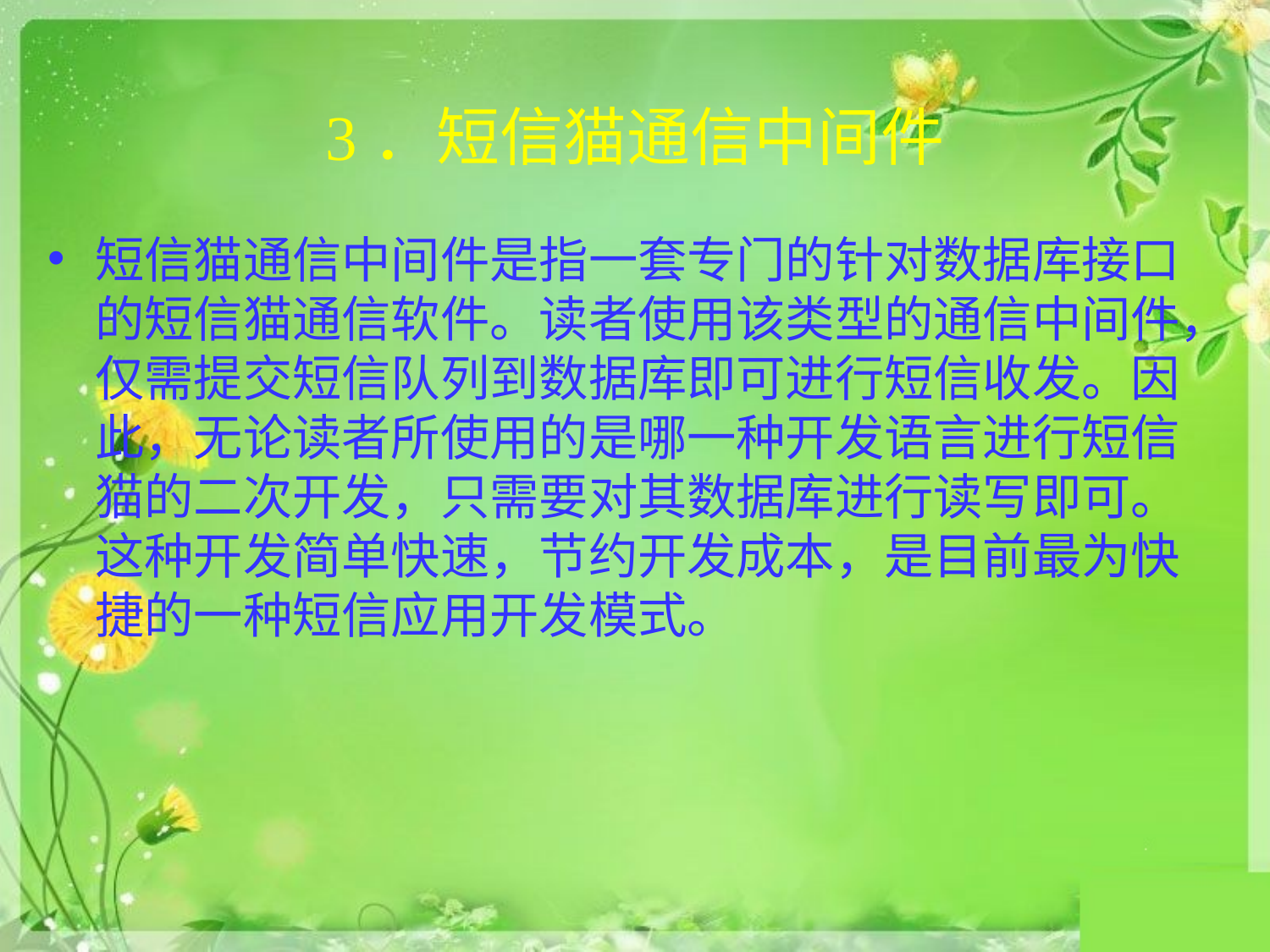

# 3．短信猫通信中间件
短信猫通信中间件是指一套专门的针对数据库接口的短信猫通信软件。读者使用该类型的通信中间件，仅需提交短信队列到数据库即可进行短信收发。因此，无论读者所使用的是哪一种开发语言进行短信猫的二次开发，只需要对其数据库进行读写即可。这种开发简单快速，节约开发成本，是目前最为快捷的一种短信应用开发模式。